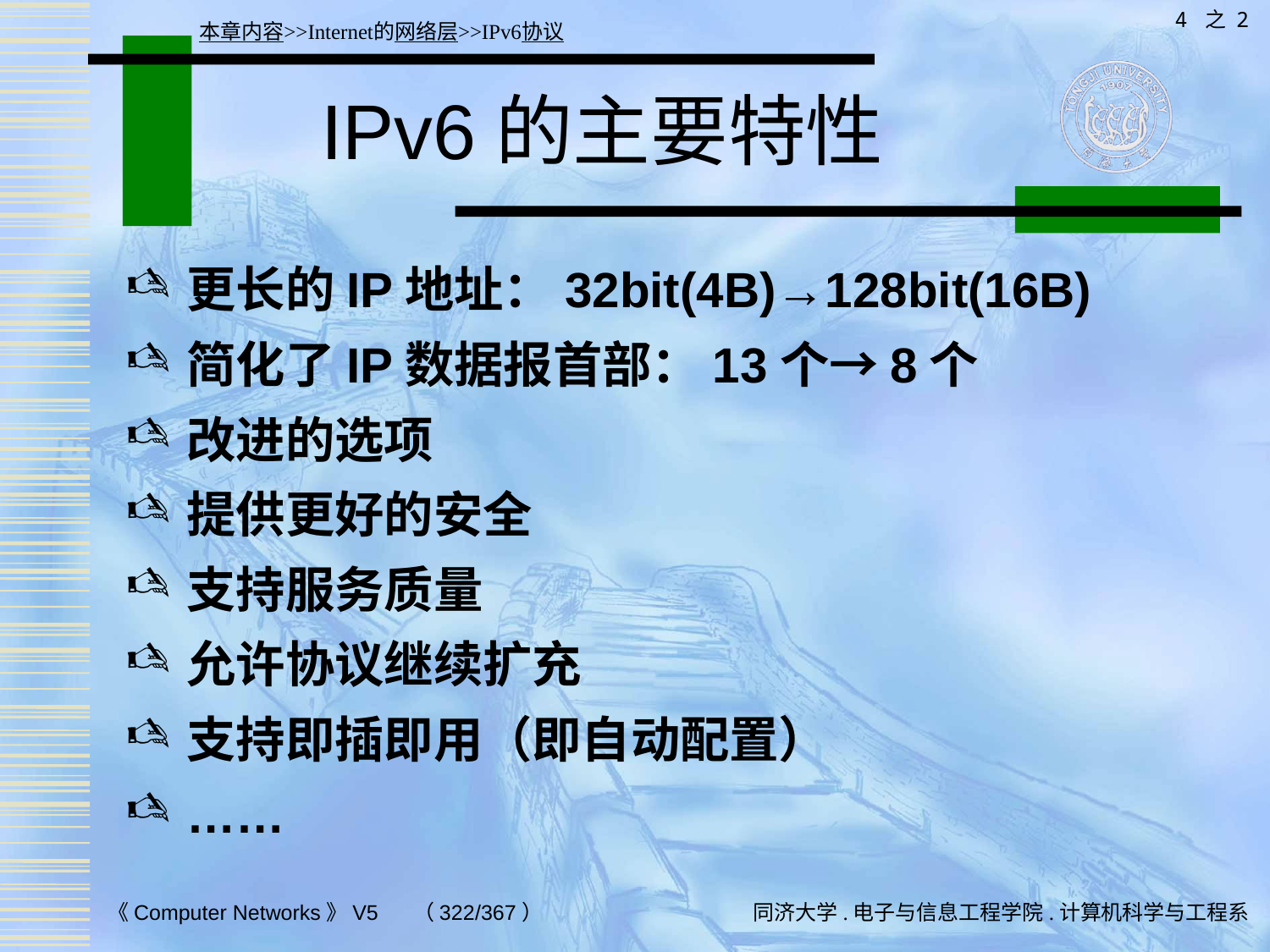

4 之 2
本章内容>>Internet的网络层>>IPv6协议
# IPv6的主要特性
更长的IP地址：32bit(4B)→128bit(16B)
简化了IP数据报首部：13个→8个
改进的选项
提供更好的安全
支持服务质量
允许协议继续扩充
支持即插即用（即自动配置）
……